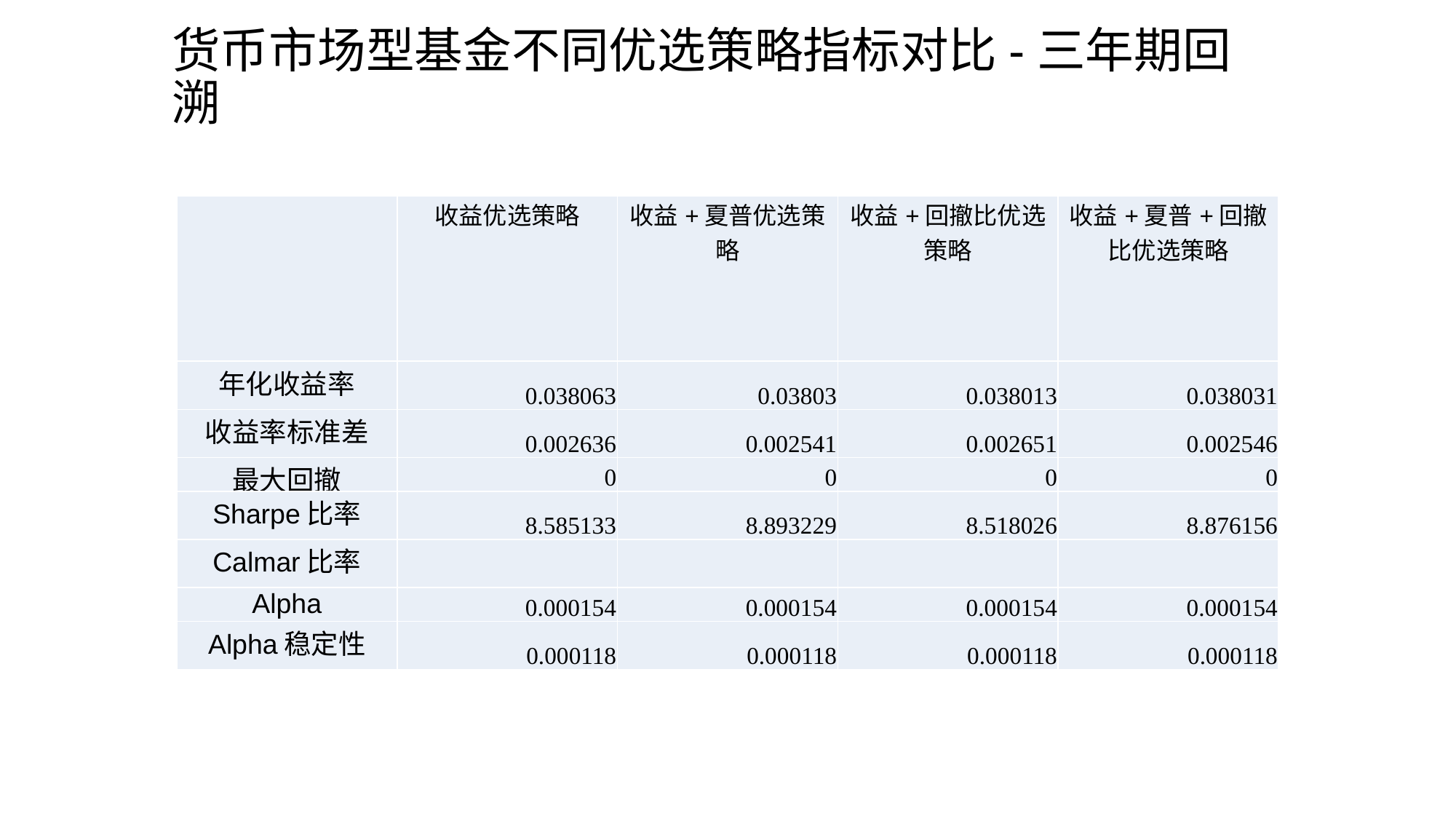

# 货币市场型基金不同优选策略指标对比-三年期回溯
|  | 收益优选策略 | 收益+夏普优选策略 | 收益+回撤比优选策略 | 收益+夏普+回撤比优选策略 |
| --- | --- | --- | --- | --- |
| 年化收益率 | 0.038063 | 0.03803 | 0.038013 | 0.038031 |
| 收益率标准差 | 0.002636 | 0.002541 | 0.002651 | 0.002546 |
| 最大回撤 | 0 | 0 | 0 | 0 |
| Sharpe比率 | 8.585133 | 8.893229 | 8.518026 | 8.876156 |
| Calmar比率 |  |  |  |  |
| Alpha | 0.000154 | 0.000154 | 0.000154 | 0.000154 |
| Alpha稳定性 | 0.000118 | 0.000118 | 0.000118 | 0.000118 |